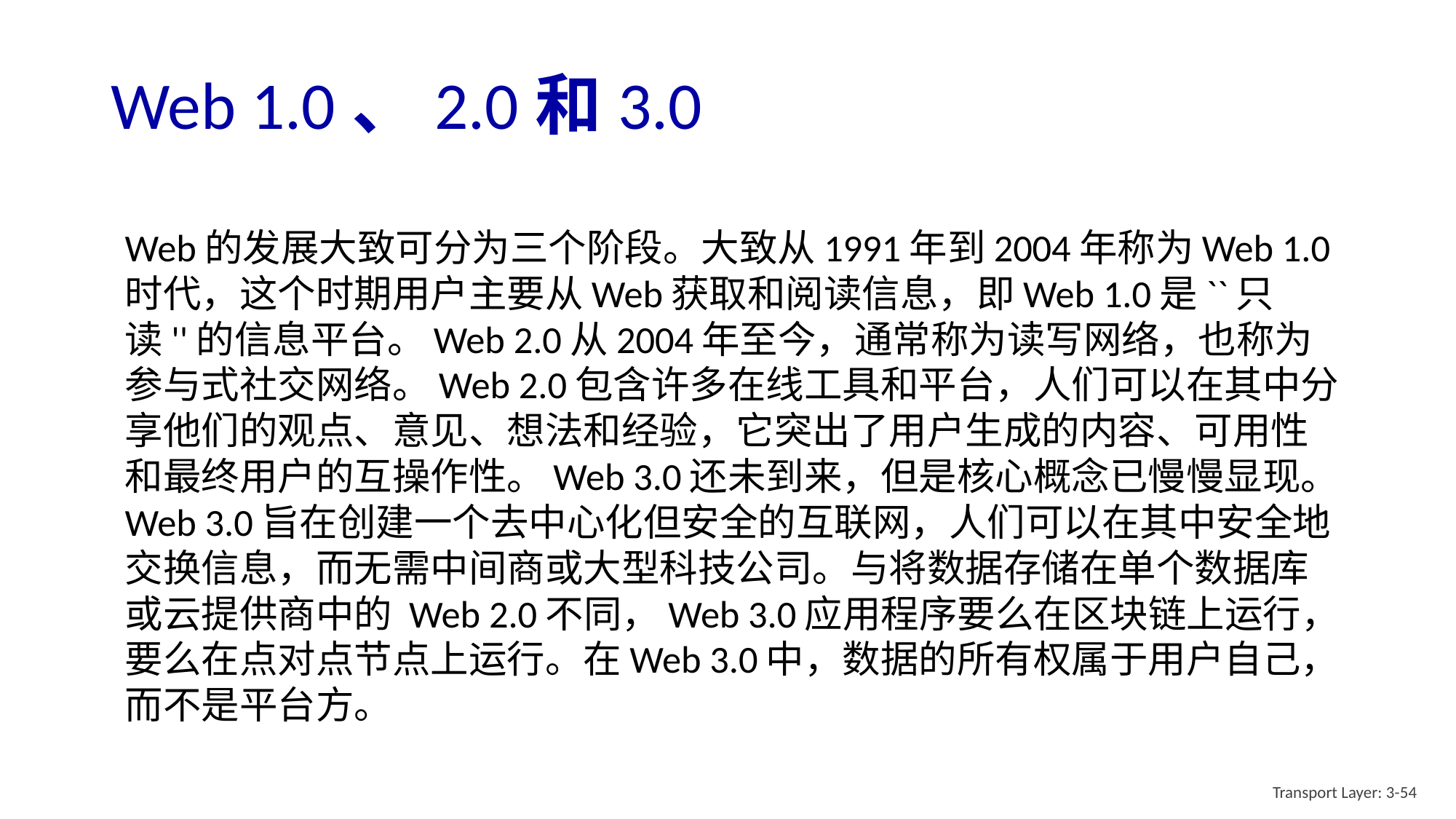

Web的发展大致可分为三个阶段。大致从1991年到2004年称为Web 1.0时代，这个时期用户主要从Web获取和阅读信息，即Web 1.0是``只读''的信息平台。Web 2.0从2004年至今，通常称为读写网络，也称为参与式社交网络。Web 2.0包含许多在线工具和平台，人们可以在其中分享他们的观点、意见、想法和经验，它突出了用户生成的内容、可用性和最终用户的互操作性。Web 3.0还未到来，但是核心概念已慢慢显现。Web 3.0旨在创建一个去中心化但安全的互联网，人们可以在其中安全地交换信息，而无需中间商或大型科技公司。与将数据存储在单个数据库或云提供商中的 Web 2.0不同，Web 3.0应用程序要么在区块链上运行，要么在点对点节点上运行。在Web 3.0中，数据的所有权属于用户自己，而不是平台方。
# Web 1.0、2.0和3.0
Transport Layer: 3-54